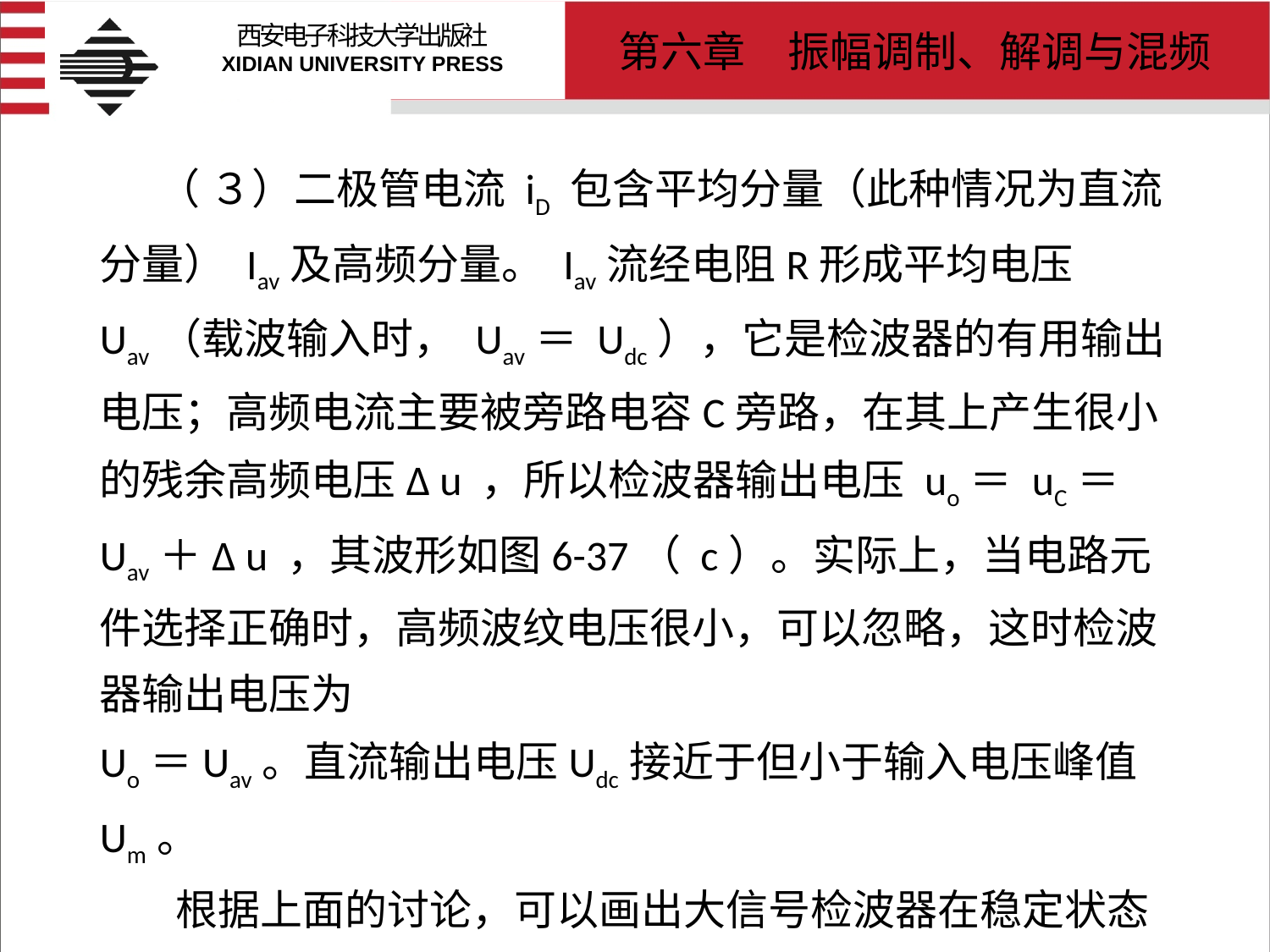

# （ ３）二极管电流 iD 包含平均分量（此种情况为直流分量） Iav及高频分量。 Iav流经电阻R形成平均电压Uav（载波输入时， Uav＝ Udc），它是检波器的有用输出电压；高频电流主要被旁路电容C旁路，在其上产生很小的残余高频电压Δ u ，所以检波器输出电压 uo＝ uC＝Uav＋Δ u ，其波形如图6-37（ c）。实际上，当电路元件选择正确时，高频波纹电压很小，可以忽略，这时检波器输出电压为 Uo＝Uav。直流输出电压Udc接近于但小于输入电压峰值Um。 根据上面的讨论，可以画出大信号检波器在稳定状态下的二极管工作特性，如图6-38所示，其中二极管的伏安